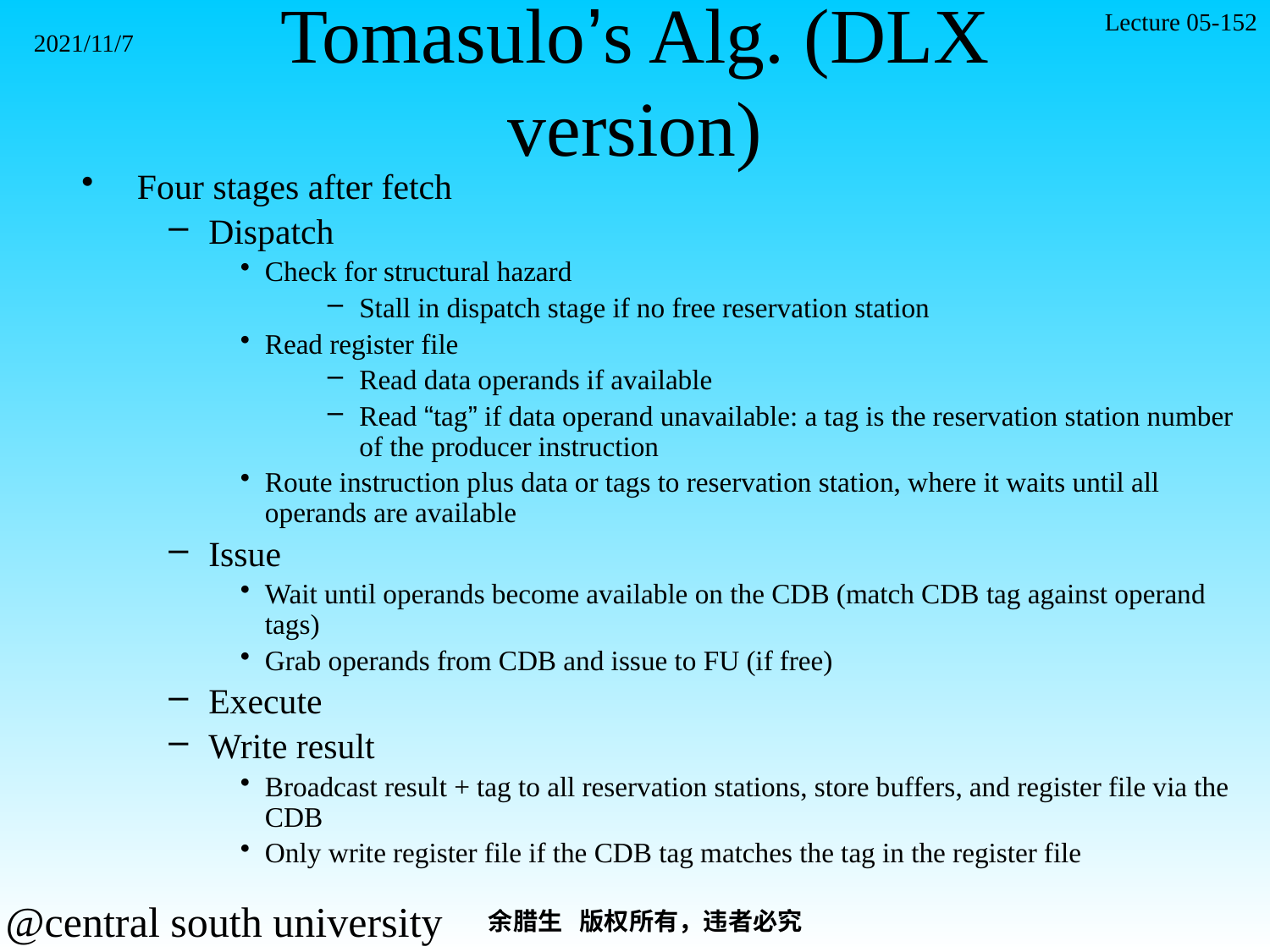

Lecture 05-152
2021/11/7
# Tomasulo’s Alg. (DLX version)
Four stages after fetch
Dispatch
Check for structural hazard
Stall in dispatch stage if no free reservation station
Read register file
Read data operands if available
Read “tag” if data operand unavailable: a tag is the reservation station number of the producer instruction
Route instruction plus data or tags to reservation station, where it waits until all operands are available
Issue
Wait until operands become available on the CDB (match CDB tag against operand tags)
Grab operands from CDB and issue to FU (if free)
Execute
Write result
Broadcast result + tag to all reservation stations, store buffers, and register file via the CDB
Only write register file if the CDB tag matches the tag in the register file
余腊生   版权所有，违者必究